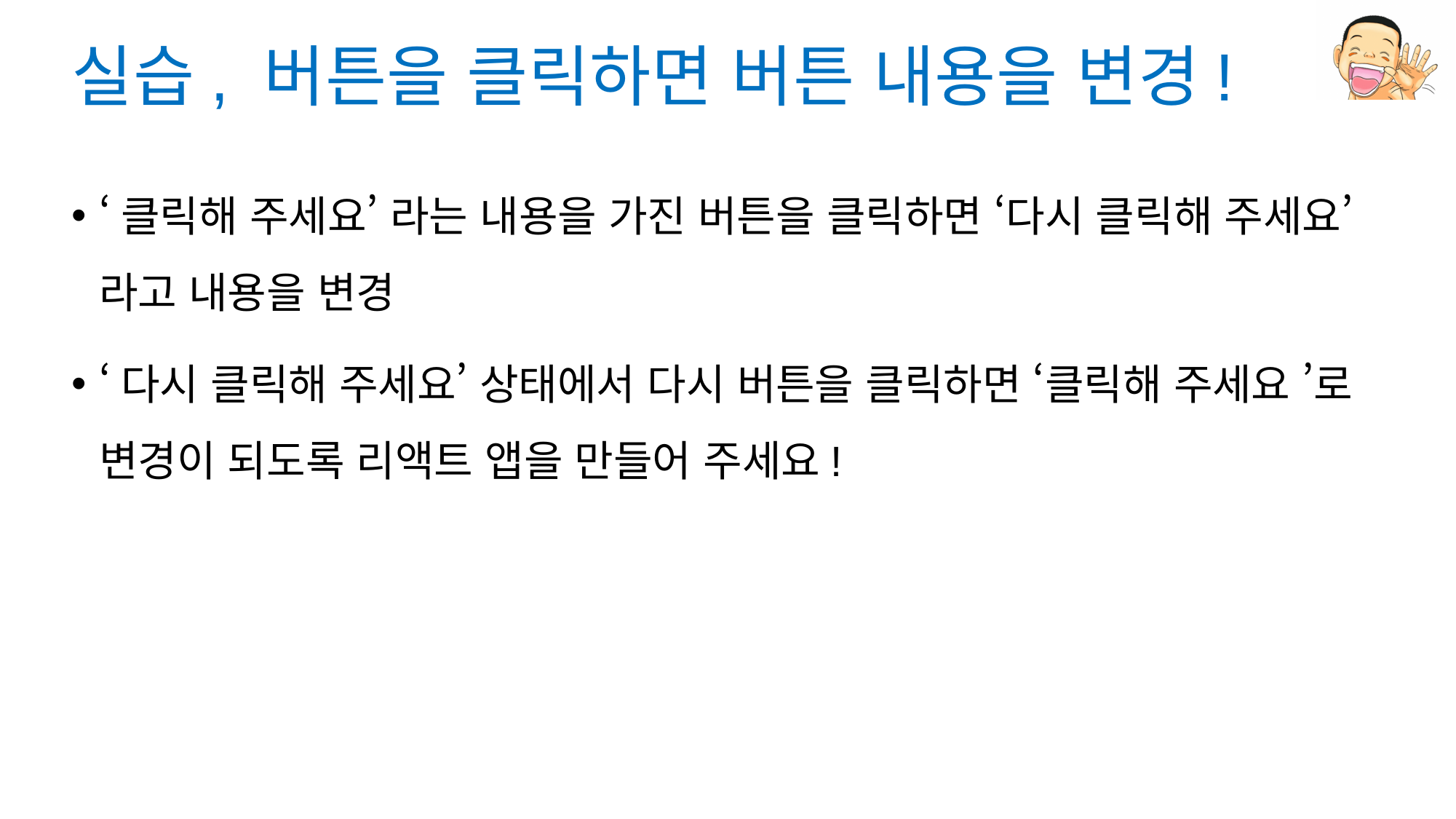

# 실습, 버튼을 클릭하면 버튼 내용을 변경!
‘클릭해 주세요’ 라는 내용을 가진 버튼을 클릭하면 ‘다시 클릭해 주세요’ 라고 내용을 변경
‘다시 클릭해 주세요’ 상태에서 다시 버튼을 클릭하면 ‘클릭해 주세요 ’로 변경이 되도록 리액트 앱을 만들어 주세요!